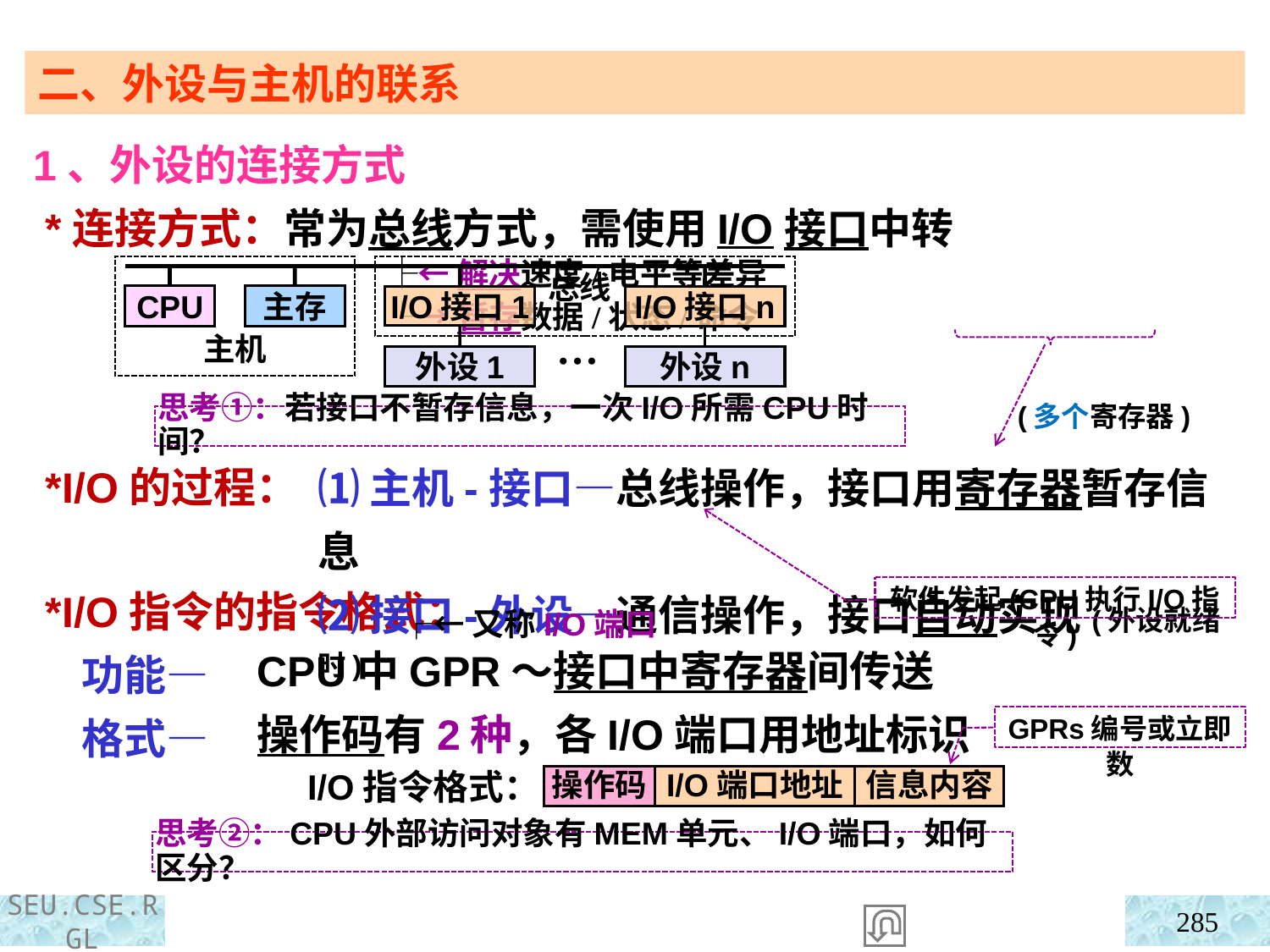

二、外设与主机的联系
1、外设的连接方式
 *连接方式：常为总线方式，需使用I/O接口中转
                                                 ├←解决速度/电平等差异
                                                 └→暂存数据/状态/命令

 *I/O的过程：

 *I/O指令的指令格式：
    功能—
    格式—

总线
CPU
主存
I/O接口1
I/O接口n
…
主机
外设1
外设n

(多个寄存器)
思考①：若接口不暂存信息，一次I/O所需CPU时间？
⑴主机-接口—总线操作，接口用寄存器暂存信息
⑵接口-外设—通信操作，接口自动实现(外设就绪时)
软件发起(CPU执行I/O指令)
                    ┌←又称I/O端口
CPU中GPR～接口中寄存器间传送
操作码有2种，各I/O端口用地址标识
GPRs编号或立即数
I/O指令格式：
操作码
I/O端口地址
信息内容
思考②：CPU外部访问对象有MEM单元、I/O端口，如何区分？
285